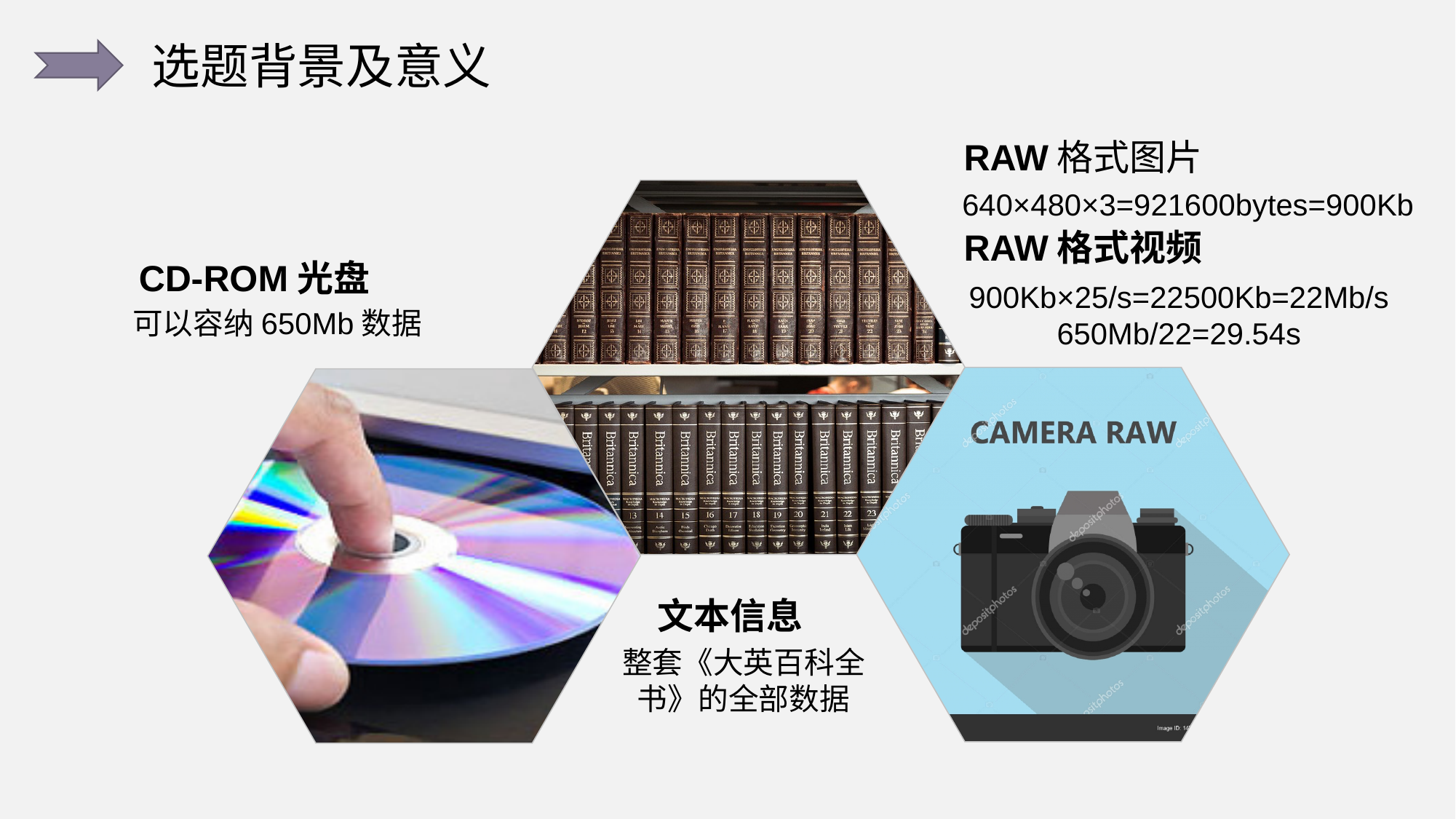

选题背景及意义

RAW格式图片
640×480×3=921600bytes=900Kb

CD-ROM光盘
可以容纳650Mb数据
文本信息
RAW格式视频
900Kb×25/s=22500Kb=22Mb/s
650Mb/22=29.54s
整套《大英百科全书》的全部数据